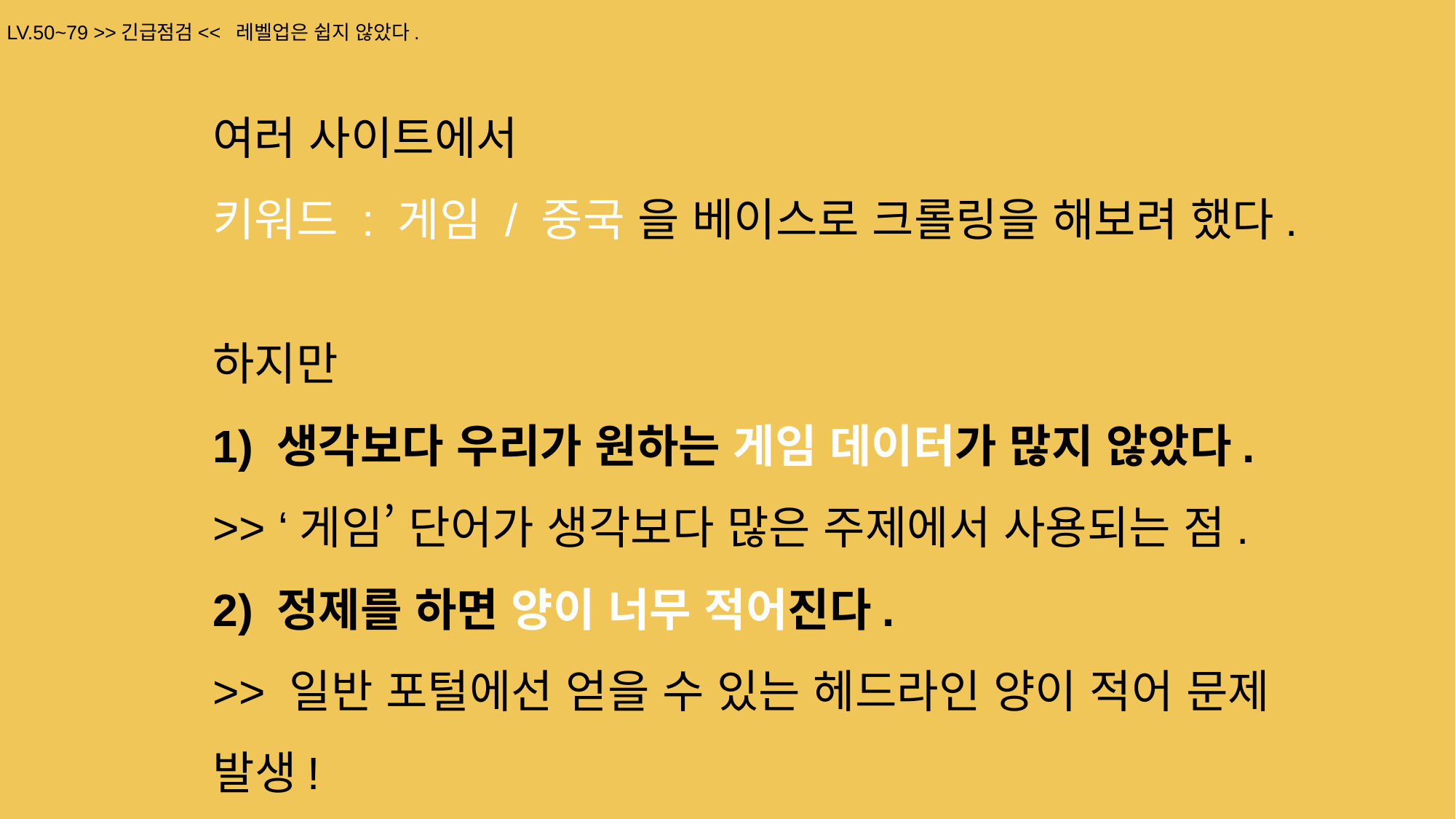

LV.50~79 >>긴급점검<<  레벨업은 쉽지 않았다.

여러 사이트에서
키워드 : 게임 / 중국 을 베이스로 크롤링을 해보려 했다.

하지만
1) 생각보다 우리가 원하는 게임 데이터가 많지 않았다.
>> ‘게임’ 단어가 생각보다 많은 주제에서 사용되는 점.
2) 정제를 하면 양이 너무 적어진다.
>> 일반 포털에선 얻을 수 있는 헤드라인 양이 적어 문제 발생!